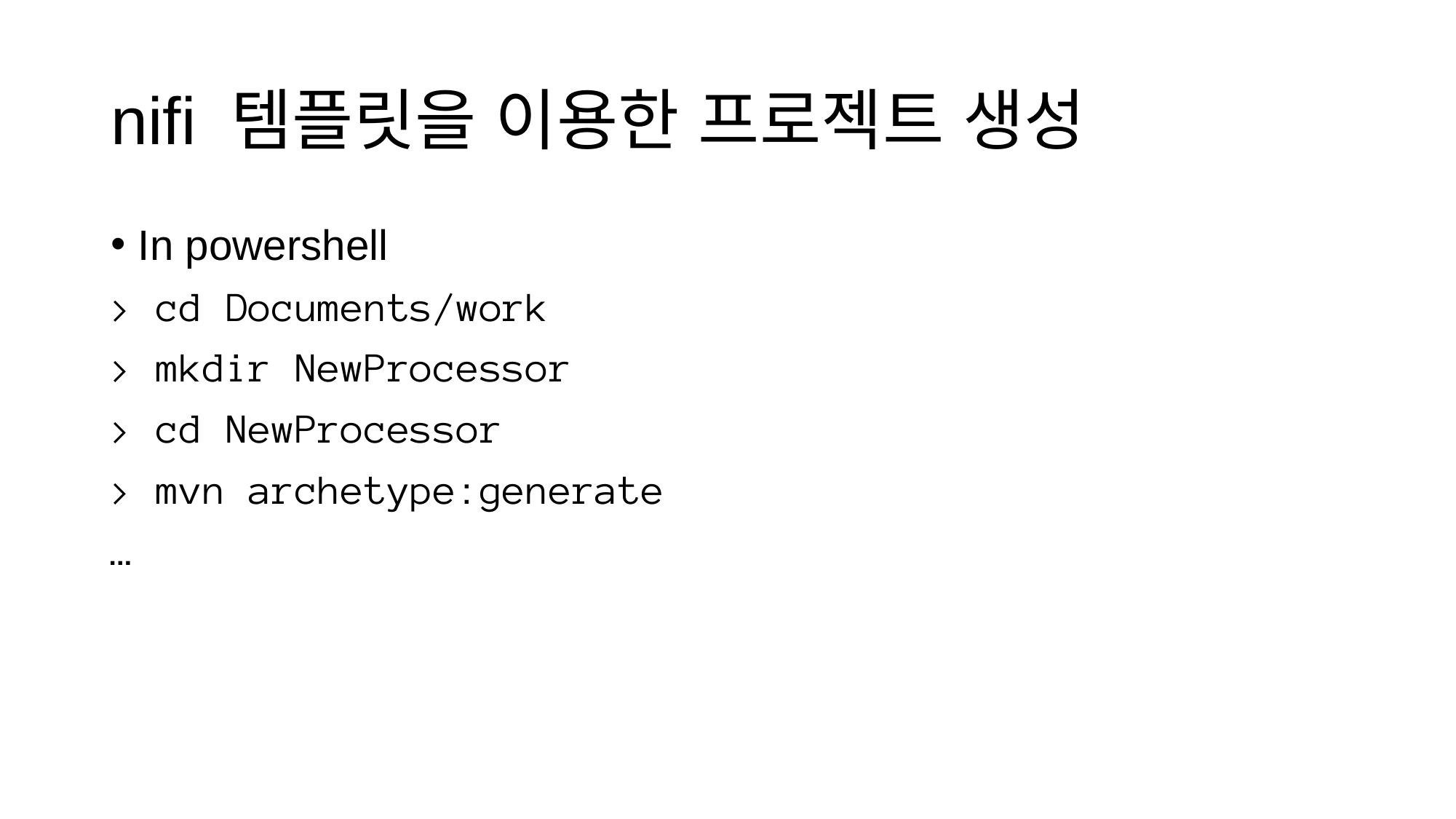

# nifi 템플릿을 이용한 프로젝트 생성
In powershell
> cd Documents/work
> mkdir NewProcessor
> cd NewProcessor
> mvn archetype:generate
…